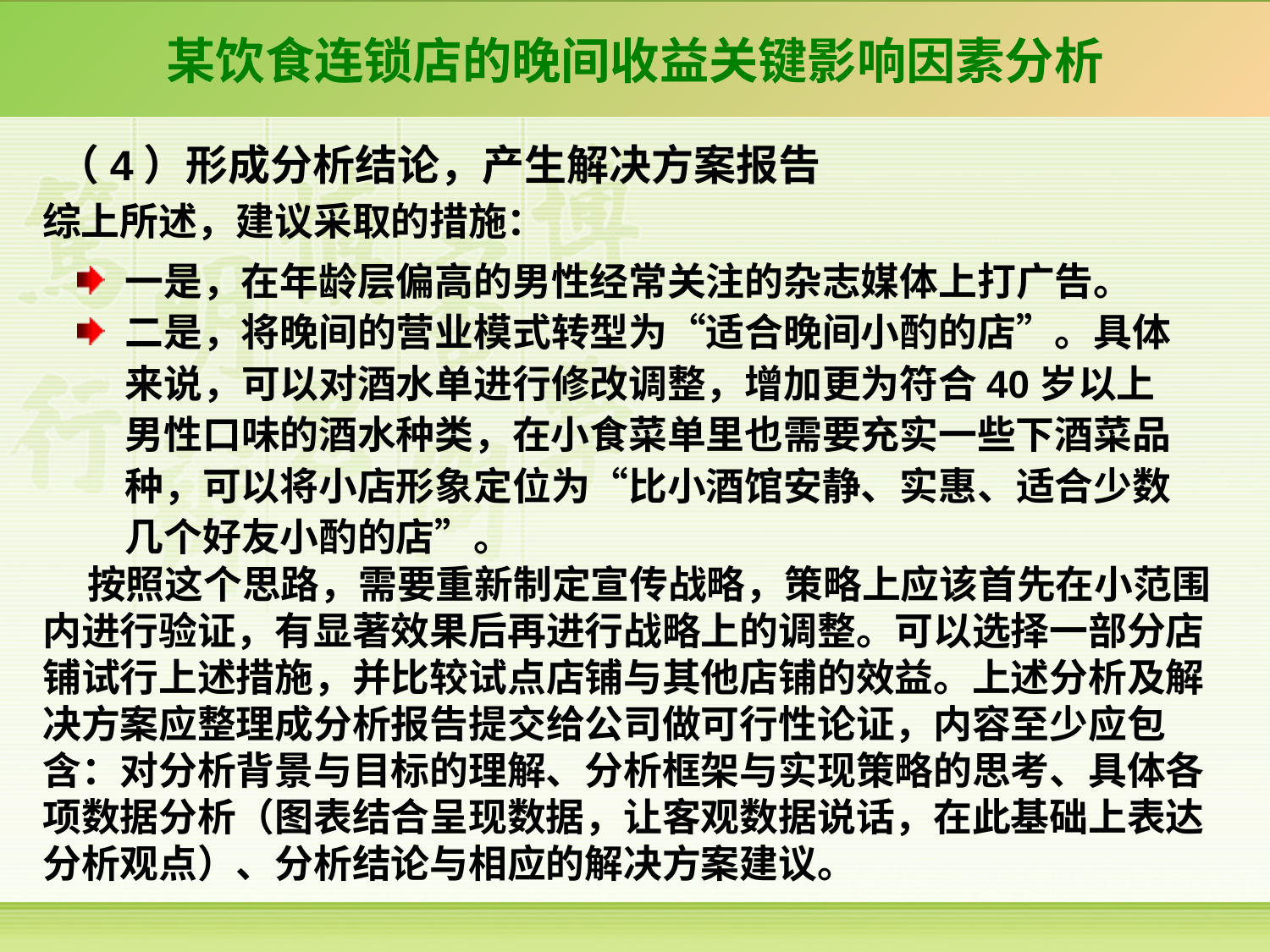

某饮食连锁店的晚间收益关键影响因素分析
（4）形成分析结论，产生解决方案报告
综上所述，建议采取的措施：
一是，在年龄层偏高的男性经常关注的杂志媒体上打广告。
二是，将晚间的营业模式转型为“适合晚间小酌的店”。具体来说，可以对酒水单进行修改调整，增加更为符合40岁以上男性口味的酒水种类，在小食菜单里也需要充实一些下酒菜品种，可以将小店形象定位为“比小酒馆安静、实惠、适合少数几个好友小酌的店”。
    按照这个思路，需要重新制定宣传战略，策略上应该首先在小范围内进行验证，有显著效果后再进行战略上的调整。可以选择一部分店铺试行上述措施，并比较试点店铺与其他店铺的效益。上述分析及解决方案应整理成分析报告提交给公司做可行性论证，内容至少应包含：对分析背景与目标的理解、分析框架与实现策略的思考、具体各项数据分析（图表结合呈现数据，让客观数据说话，在此基础上表达分析观点）、分析结论与相应的解决方案建议。

133